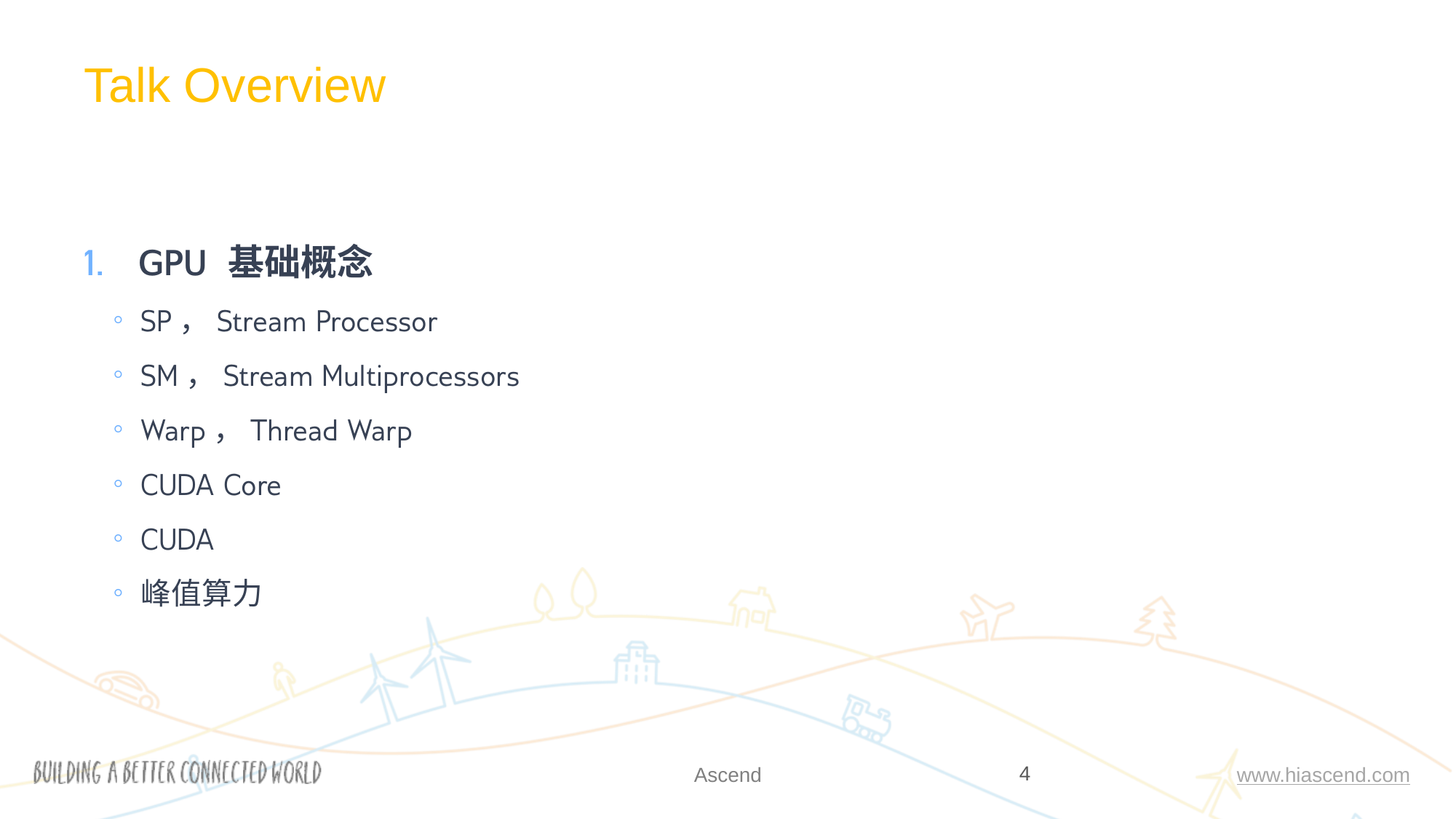

Talk Overview
GPU 基础概念
SP，Stream Processor
SM，Stream Multiprocessors
Warp，Thread Warp
CUDA Core
CUDA
峰值算力